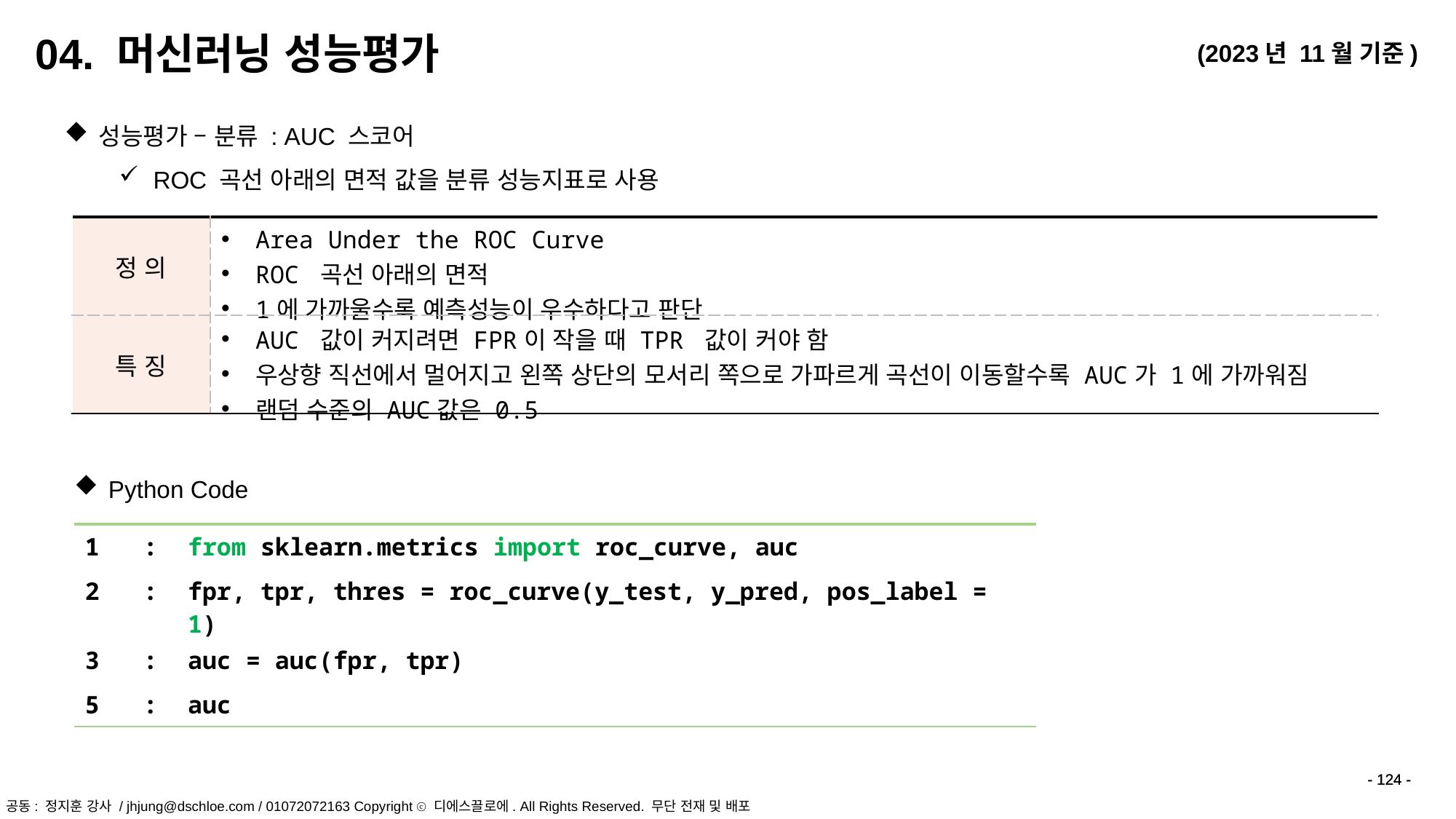

04. 머신러닝 성능평가
성능평가 – 분류 : AUC 스코어
ROC 곡선 아래의 면적 값을 분류 성능지표로 사용
| 정 의 | Area Under the ROC Curve ROC 곡선 아래의 면적 1에 가까울수록 예측성능이 우수하다고 판단 |
| --- | --- |
| 특 징 | AUC 값이 커지려면 FPR이 작을 때 TPR 값이 커야 함 우상향 직선에서 멀어지고 왼쪽 상단의 모서리 쪽으로 가파르게 곡선이 이동할수록 AUC가 1에 가까워짐 랜덤 수준의 AUC값은 0.5 |
Python Code
| 1 : | from sklearn.metrics import roc\_curve, auc |
| --- | --- |
| 2 : | fpr, tpr, thres = roc\_curve(y\_test, y\_pred, pos\_label = 1) |
| 3 : | auc = auc(fpr, tpr) |
| 5 : | auc |
- 124 -